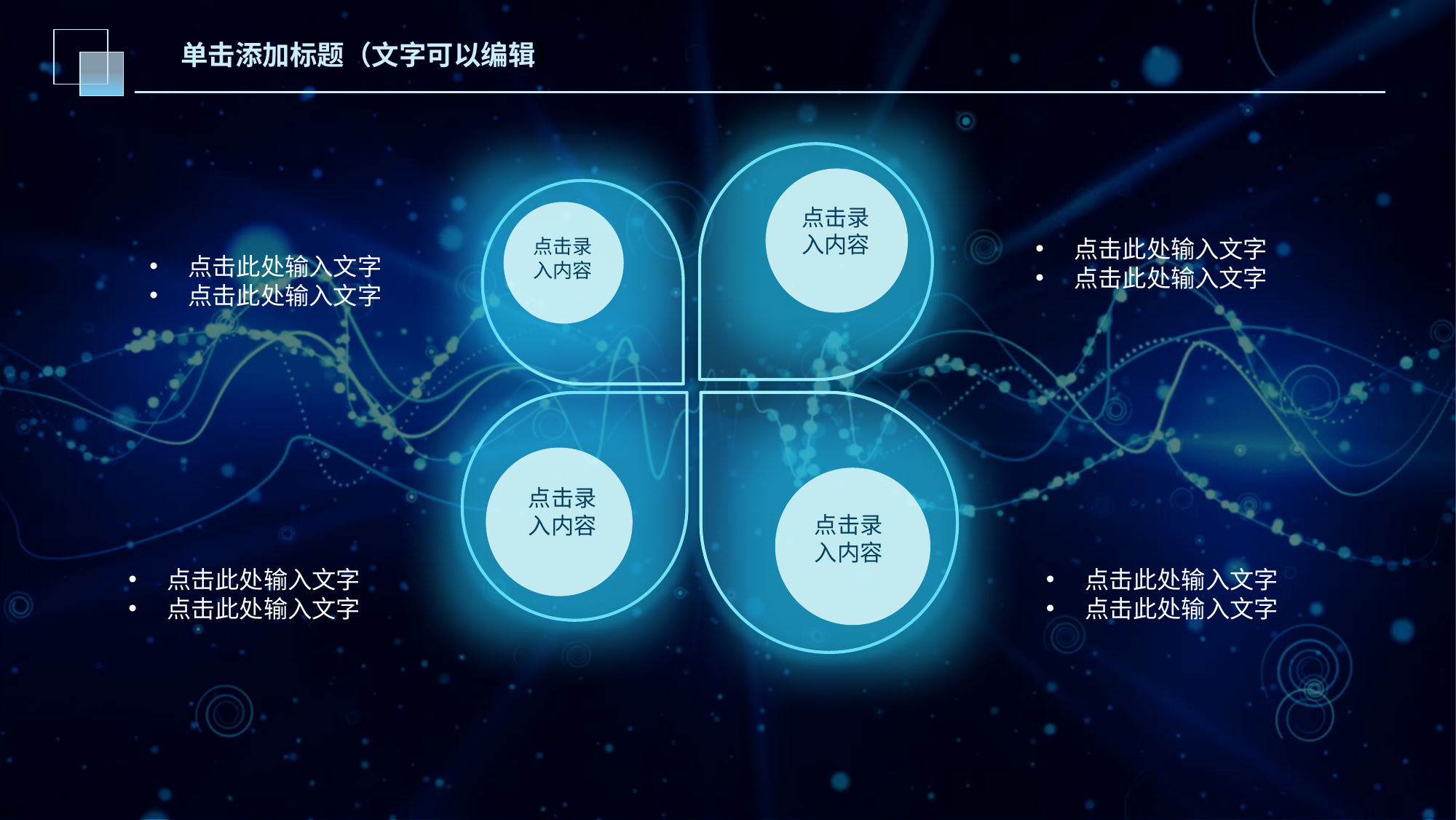

单击添加标题（文字可以编辑）

点击录
入内容

点击录
入内容
点击此处输入文字
点击此处输入文字
点击此处输入文字
点击此处输入文字

点击录
入内容

点击录
入内容
点击此处输入文字
点击此处输入文字
点击此处输入文字
点击此处输入文字